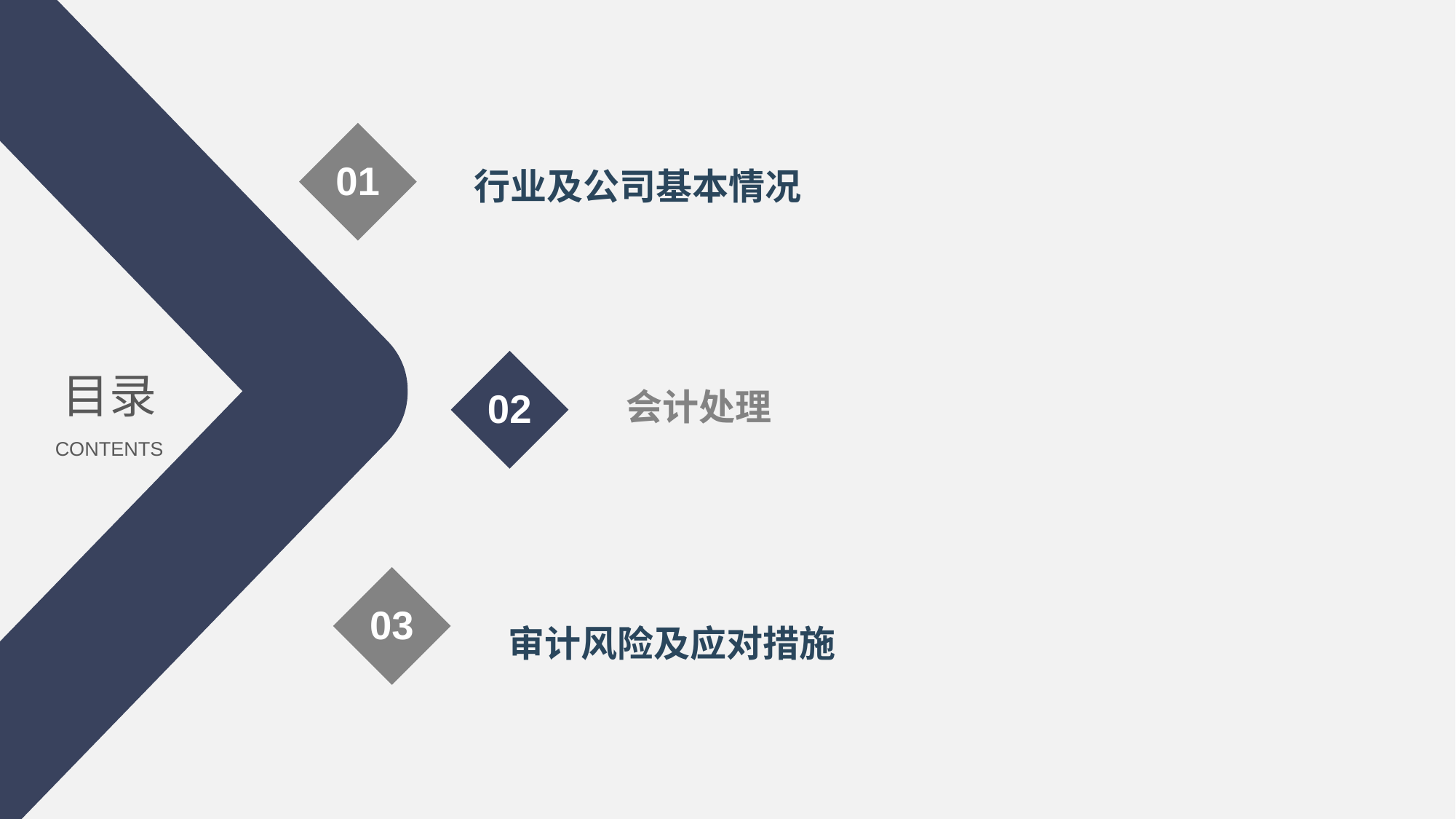

01
行业及公司基本情况
02
目录
CONTENTS
会计处理
03
审计风险及应对措施